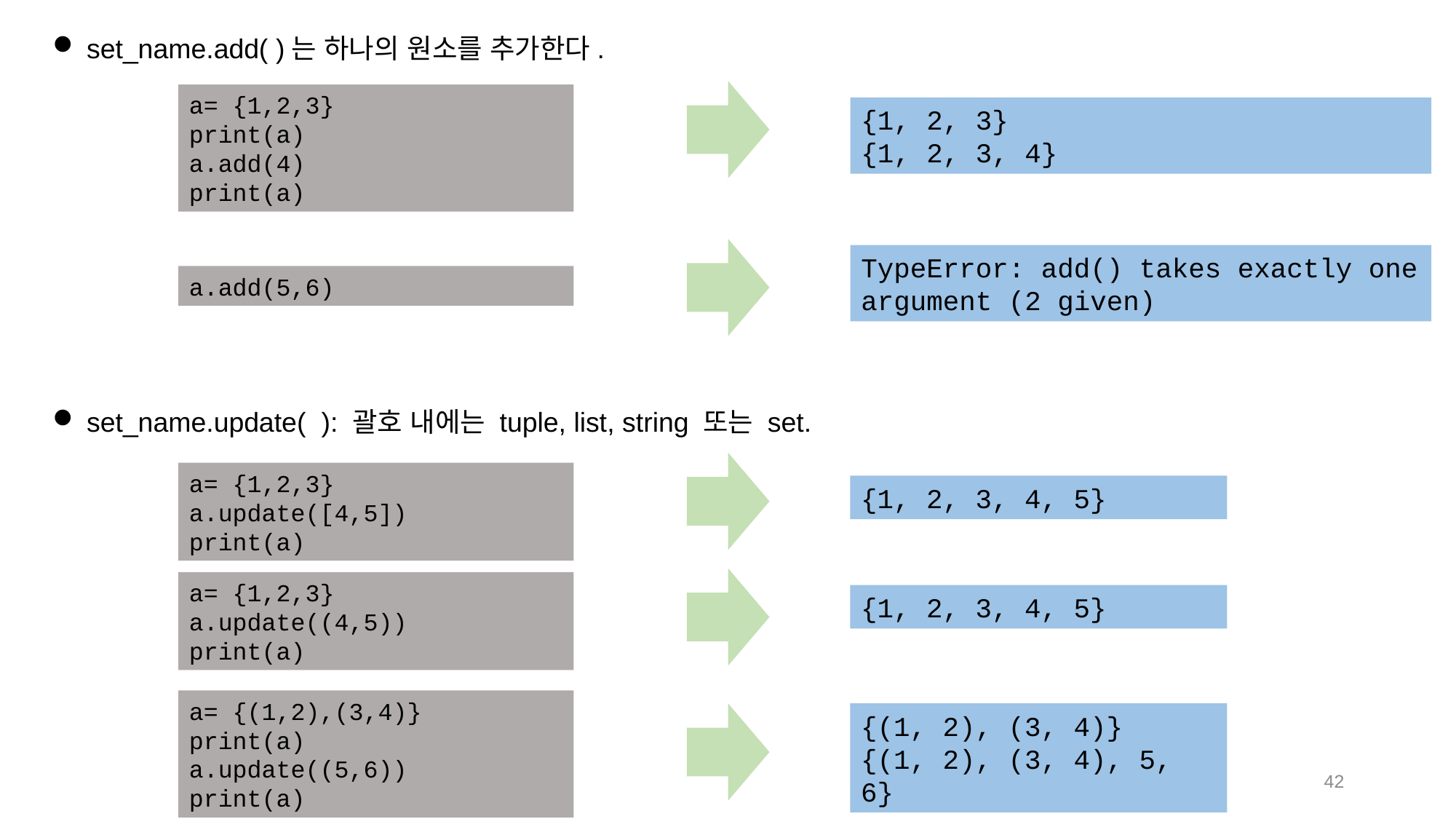

set_name.add( )는 하나의 원소를 추가한다.

a= {1,2,3}
print(a)
a.add(4)
print(a)

{1, 2, 3}
{1, 2, 3, 4}

TypeError: add() takes exactly one argument (2 given)
a.add(5,6)
set_name.update(  ): 괄호 내에는 tuple, list, string 또는 set.

a= {1,2,3}
a.update([4,5])
print(a)
{1, 2, 3, 4, 5}

a= {1,2,3}
a.update((4,5))
print(a)
{1, 2, 3, 4, 5}
a= {(1,2),(3,4)}
print(a)
a.update((5,6))
print(a)

{(1, 2), (3, 4)}
{(1, 2), (3, 4), 5, 6}
42